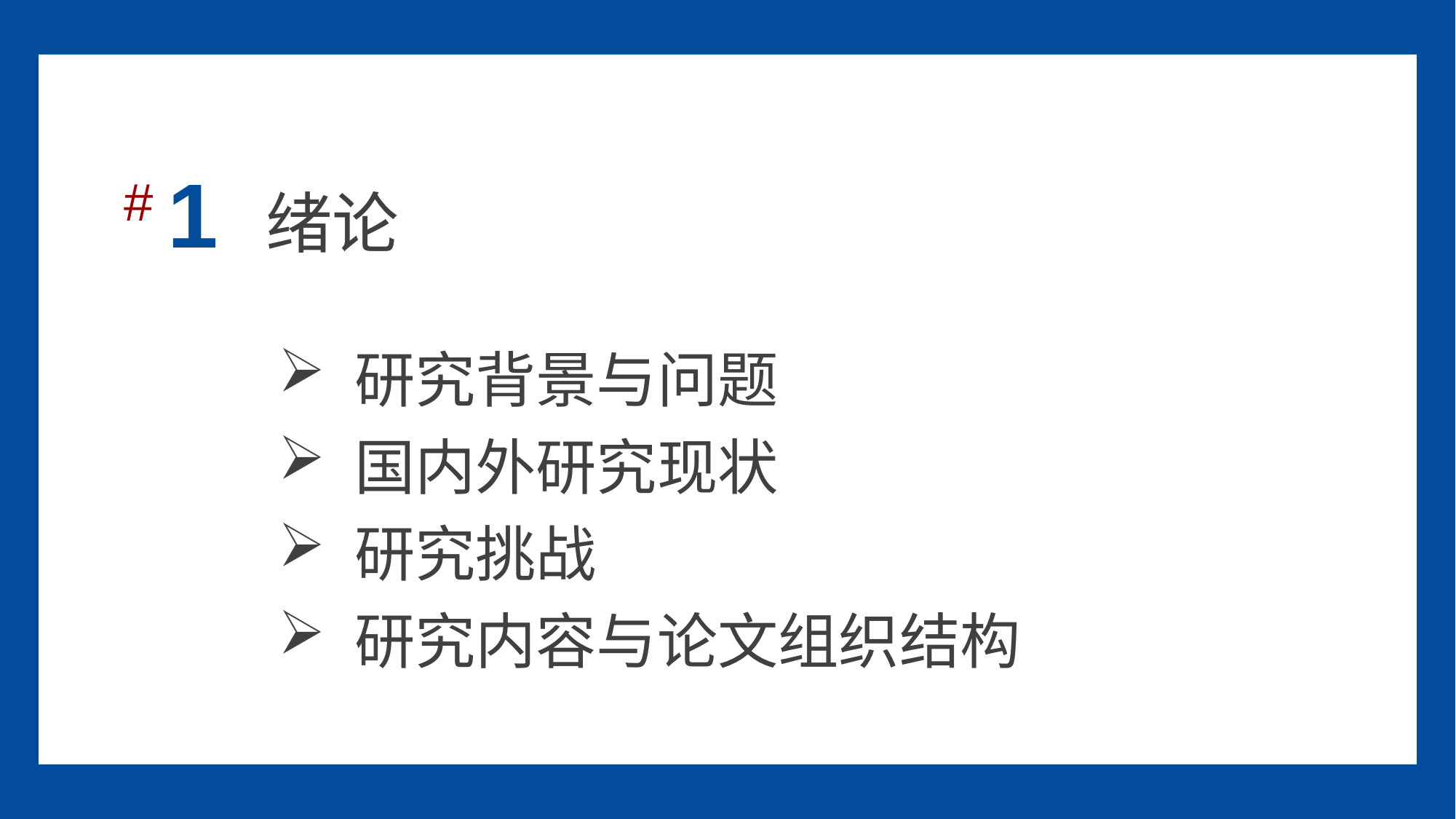

# 1 绪论
 研究背景与问题
 国内外研究现状
 研究挑战
 研究内容与论文组织结构